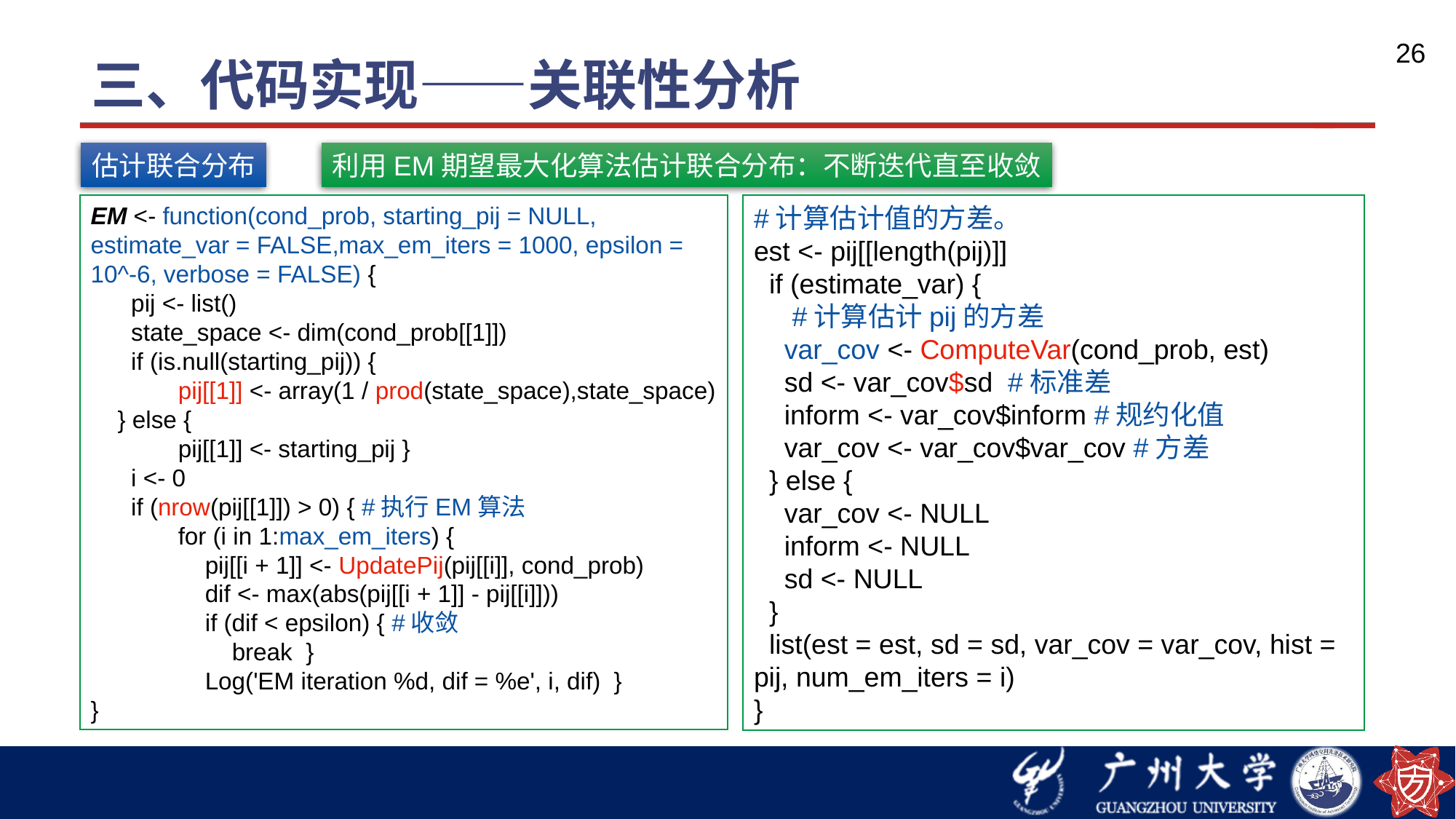

# 三、代码实现——关联性分析
26
估计联合分布
利用EM期望最大化算法估计联合分布：不断迭代直至收敛
EM <- function(cond_prob, starting_pij = NULL, estimate_var = FALSE,max_em_iters = 1000, epsilon = 10^-6, verbose = FALSE) {
      pij <- list()
      state_space <- dim(cond_prob[[1]])
      if (is.null(starting_pij)) {
             pij[[1]] <- array(1 / prod(state_space),state_space)
    } else {
             pij[[1]] <- starting_pij }
      i <- 0
      if (nrow(pij[[1]]) > 0) { #执行EM算法
             for (i in 1:max_em_iters) {
                 pij[[i + 1]] <- UpdatePij(pij[[i]], cond_prob)
                 dif <- max(abs(pij[[i + 1]] - pij[[i]]))
                 if (dif < epsilon) { #收敛
                     break  }
                 Log('EM iteration %d, dif = %e', i, dif)  }
}
#计算估计值的方差。
est <- pij[[length(pij)]]
  if (estimate_var) {
     #计算估计pij的方差
    var_cov <- ComputeVar(cond_prob, est)
    sd <- var_cov$sd  #标准差
    inform <- var_cov$inform #规约化值
    var_cov <- var_cov$var_cov #方差
  } else {
    var_cov <- NULL
    inform <- NULL
    sd <- NULL
  }
  list(est = est, sd = sd, var_cov = var_cov, hist = pij, num_em_iters = i)
}